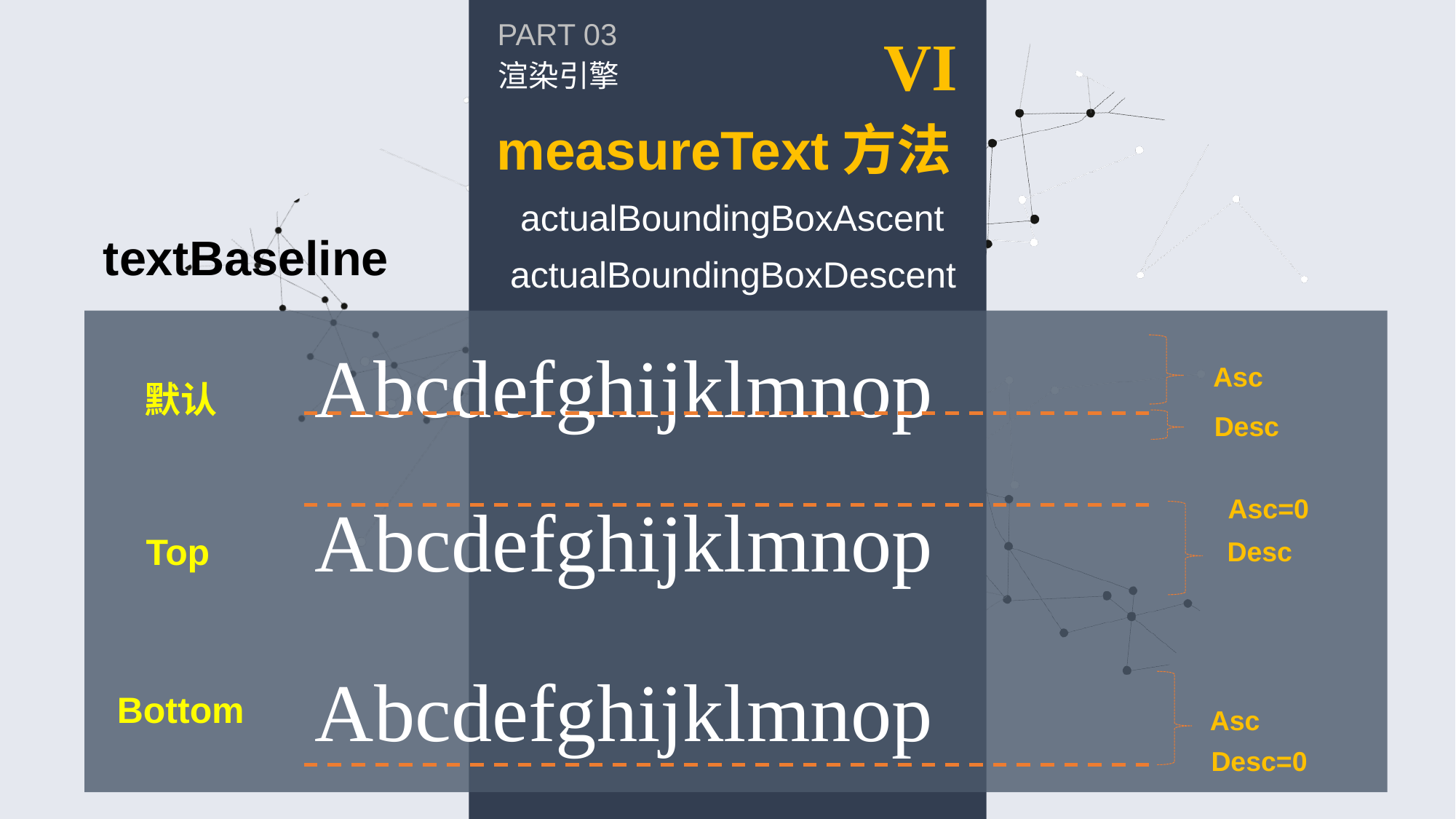

PART 03
VI
渲染引擎
measureText方法
actualBoundingBoxAscent
textBaseline
actualBoundingBoxDescent

Abcdefghijklmnop

Asc
默认
Desc

Abcdefghijklmnop
Asc=0

Top
Desc
Abcdefghijklmnop

Bottom
Asc
Desc=0